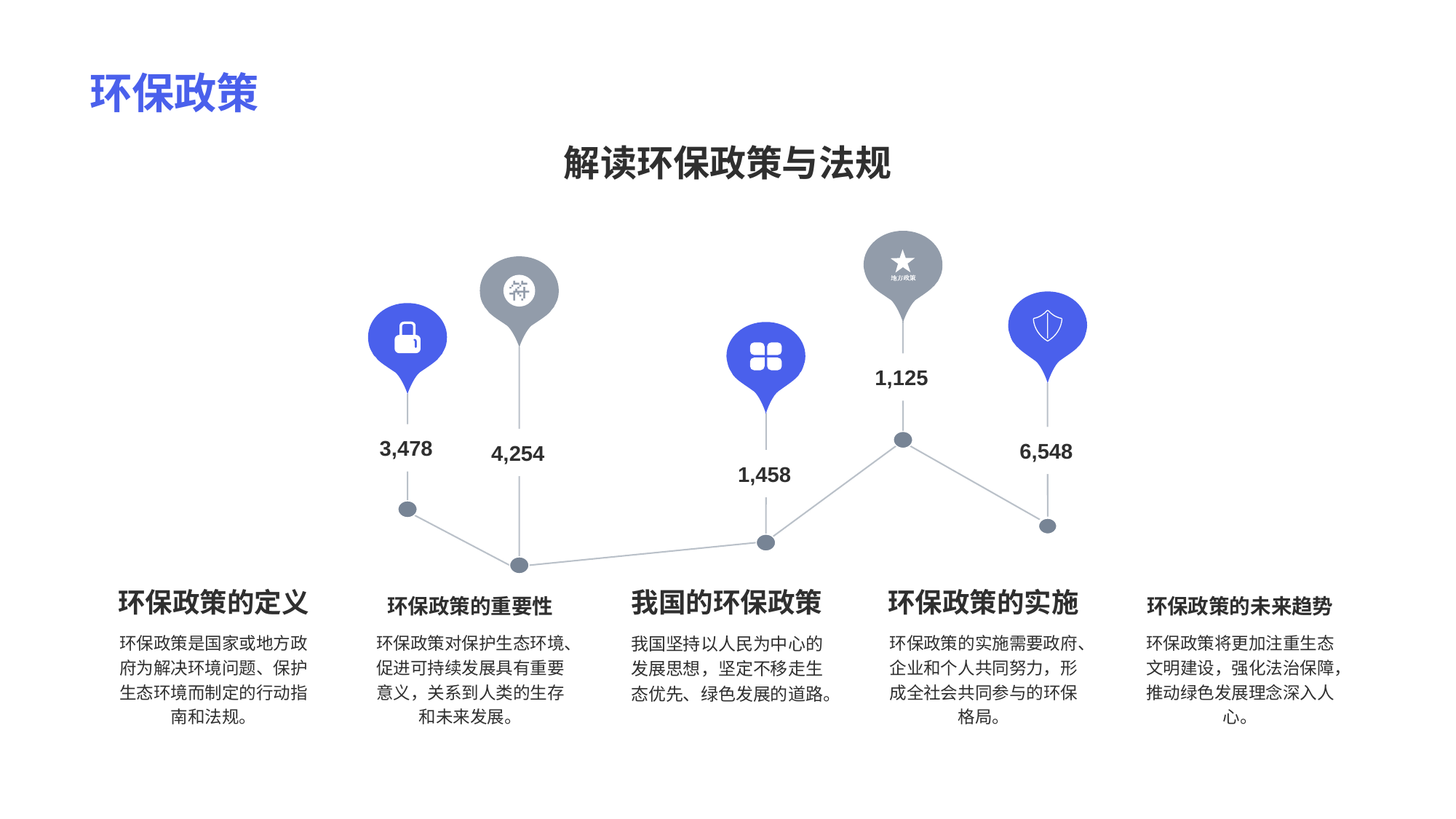

# 环保政策
解读环保政策与法规

1,125
环保政策的实施
环保政策的实施需要政府、企业和个人共同努力，形成全社会共同参与的环保格局。

4,254
环保政策的重要性
环保政策对保护生态环境、促进可持续发展具有重要意义，关系到人类的生存和未来发展。

6,548
环保政策的未来趋势
环保政策将更加注重生态文明建设，强化法治保障，推动绿色发展理念深入人心。

3,478
环保政策的定义
环保政策是国家或地方政府为解决环境问题、保护生态环境而制定的行动指南和法规。

1,458
我国的环保政策
我国坚持以人民为中心的发展思想，坚定不移走生态优先、绿色发展的道路。